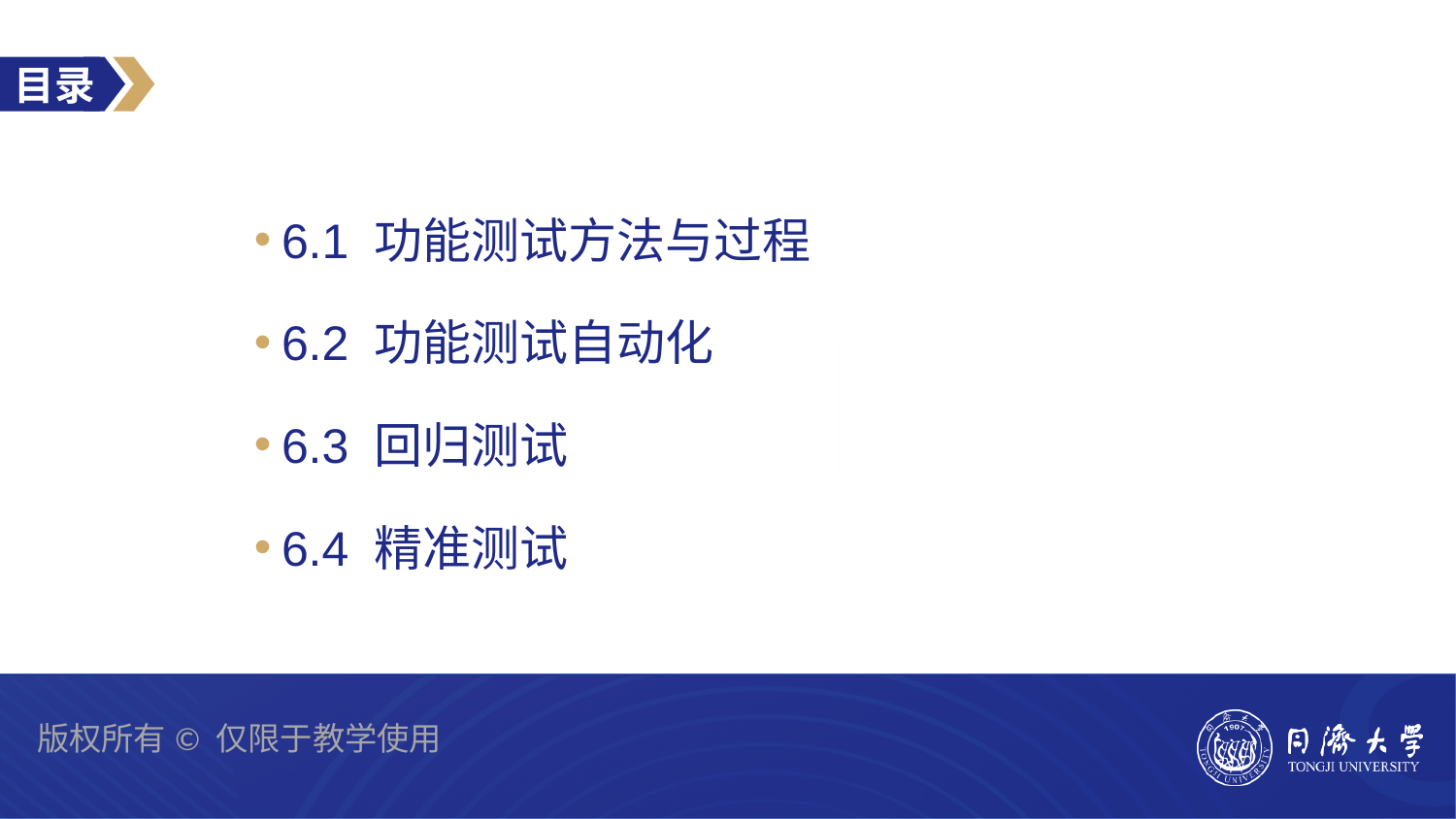

6.1 功能测试方法与过程
6.2 功能测试自动化
6.3 回归测试
6.4 精准测试
版权所有©️ 仅限于教学使用